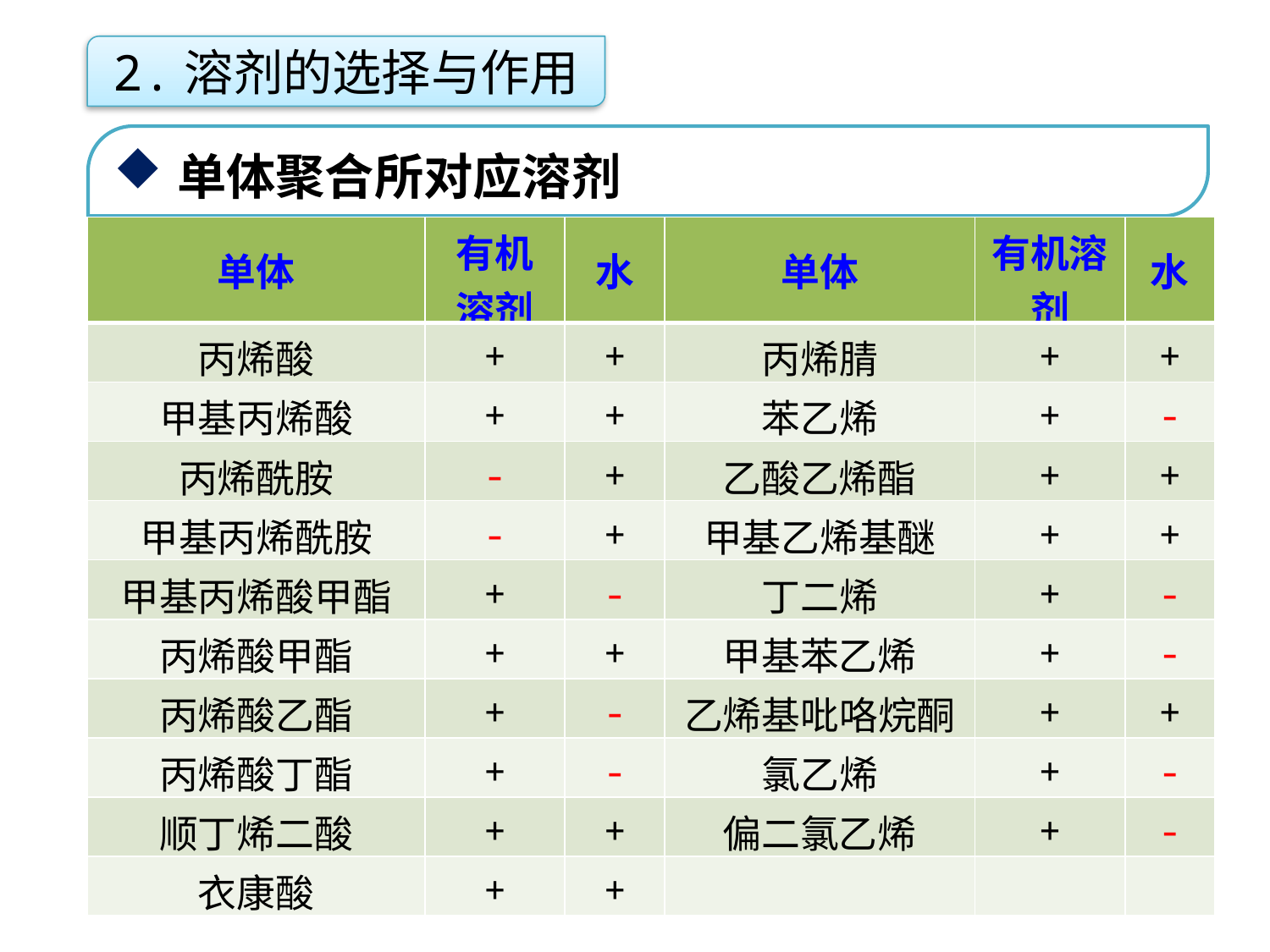

2.溶剂的选择与作用
单体聚合所对应溶剂
| 单体 | 有机溶剂 | 水 | 单体 | 有机溶剂 | 水 |
| --- | --- | --- | --- | --- | --- |
| 丙烯酸 | + | + | 丙烯腈 | + | + |
| 甲基丙烯酸 | + | + | 苯乙烯 | + | - |
| 丙烯酰胺 | - | + | 乙酸乙烯酯 | + | + |
| 甲基丙烯酰胺 | - | + | 甲基乙烯基醚 | + | + |
| 甲基丙烯酸甲酯 | + | - | 丁二烯 | + | - |
| 丙烯酸甲酯 | + | + | 甲基苯乙烯 | + | - |
| 丙烯酸乙酯 | + | - | 乙烯基吡咯烷酮 | + | + |
| 丙烯酸丁酯 | + | - | 氯乙烯 | + | - |
| 顺丁烯二酸 | + | + | 偏二氯乙烯 | + | - |
| 衣康酸 | + | + |  |  |  |
点击添加文本
点击添加文本
点击添加文本
点击添加文本